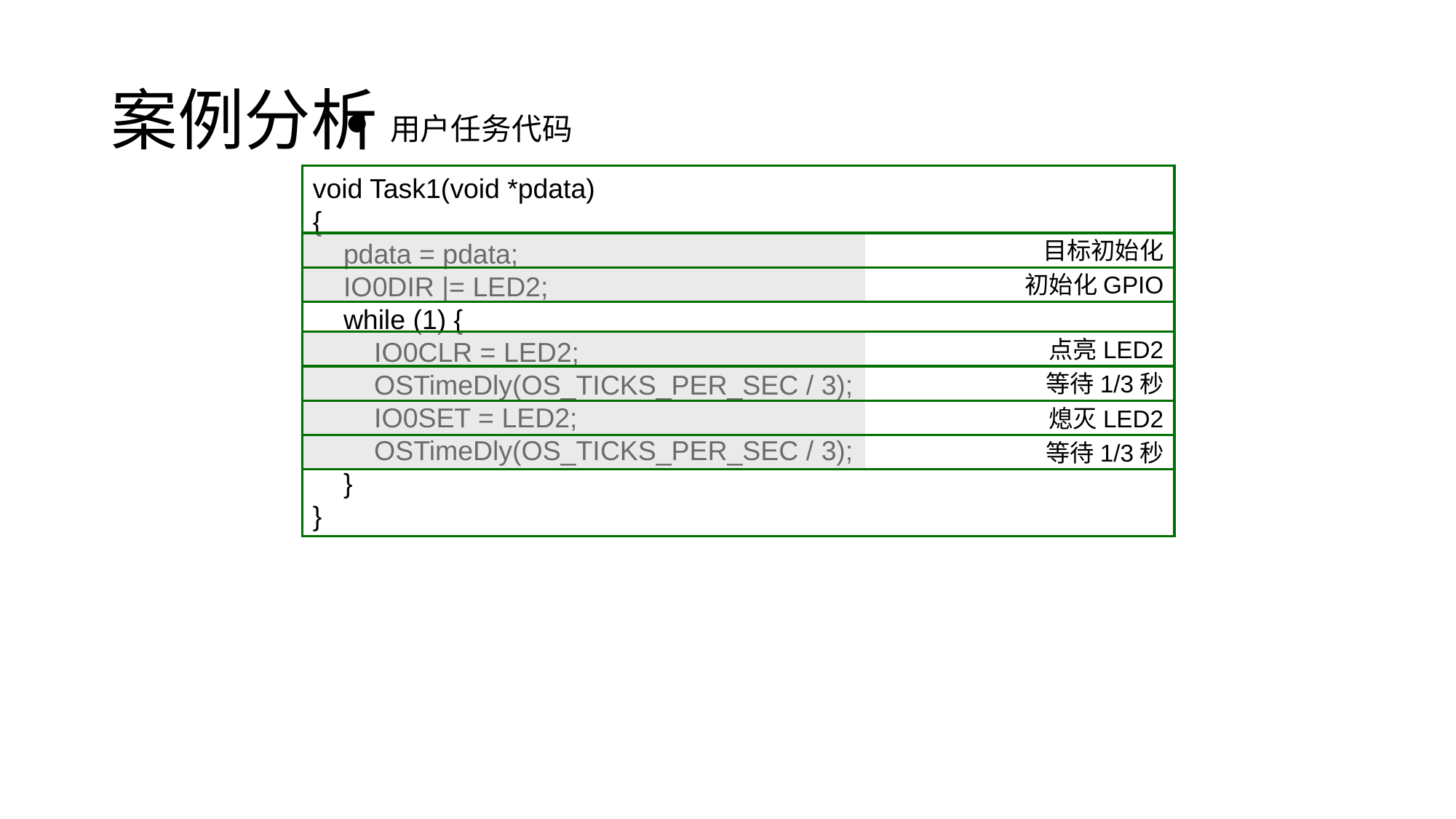

# 案例分析
 用户任务代码
void Task1(void *pdata)
{
    pdata = pdata;
    IO0DIR |= LED2;
    while (1) {
        IO0CLR = LED2;
        OSTimeDly(OS_TICKS_PER_SEC / 3);
        IO0SET = LED2;
        OSTimeDly(OS_TICKS_PER_SEC / 3);
    }
}

目标初始化

初始化GPIO

点亮LED2

等待1/3秒

熄灭LED2

等待1/3秒